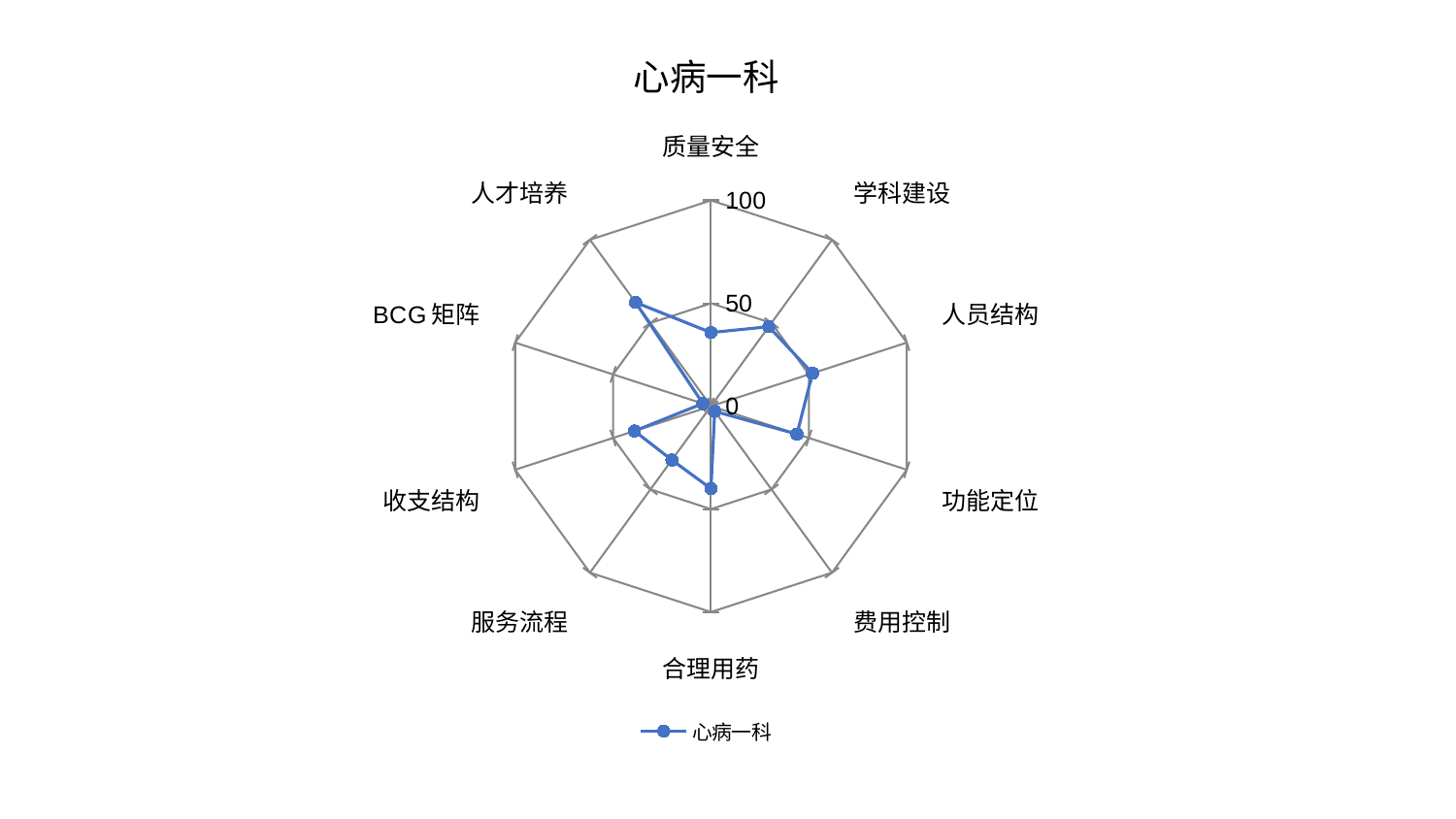

### Chart: 心病一科

| Category | 心病一科 |
|---|---|
| 质量安全 | 35.77675389272137 |
| 学科建设 | 47.760037239158194 |
| 人员结构 | 51.850627922587435 |
| 功能定位 | 43.91213444620317 |
| 费用控制 | 3.1158270187408714 |
| 合理用药 | 40.07201770580257 |
| 服务流程 | 32.32204222842549 |
| 收支结构 | 39.06198604842938 |
| BCG矩阵 | 4.1553480478325975 |
| 人才培养 | 62.334156047959134 |
146